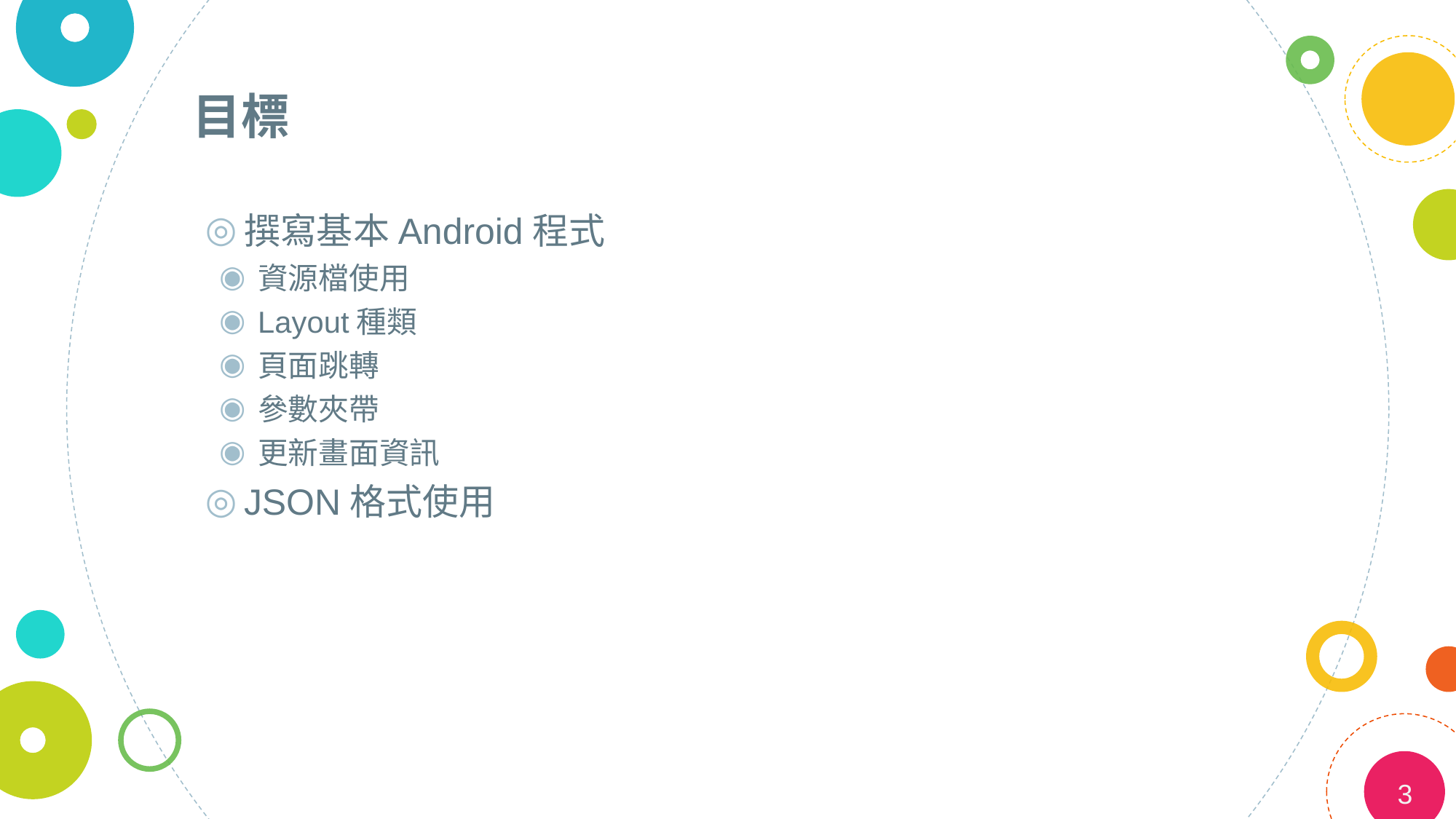

# 目標
撰寫基本Android程式
資源檔使用
Layout種類
頁面跳轉
參數夾帶
更新畫面資訊
JSON格式使用
3